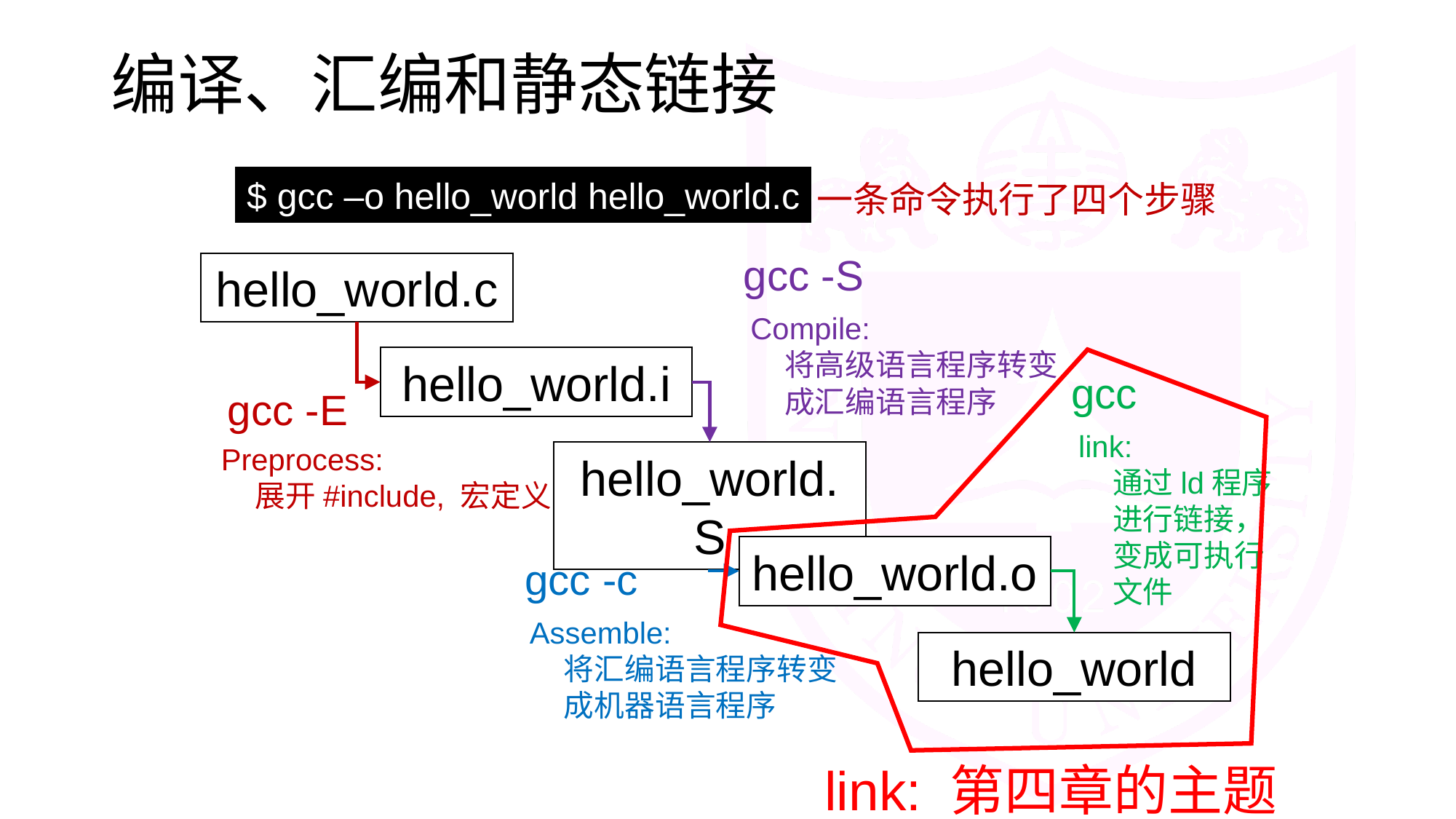

# 编译、汇编和静态链接
$ gcc –o hello_world hello_world.c
一条命令执行了四个步骤
gcc -S
hello_world.c
Compile:
    将高级语言程序转变
    成汇编语言程序
hello_world.i

gcc
gcc -E
link:
    通过ld程序
    进行链接，
    变成可执行
    文件
Preprocess:
    展开#include, 宏定义
hello_world.S
hello_world.o
gcc -c
Assemble:
    将汇编语言程序转变
    成机器语言程序
hello_world
link: 第四章的主题